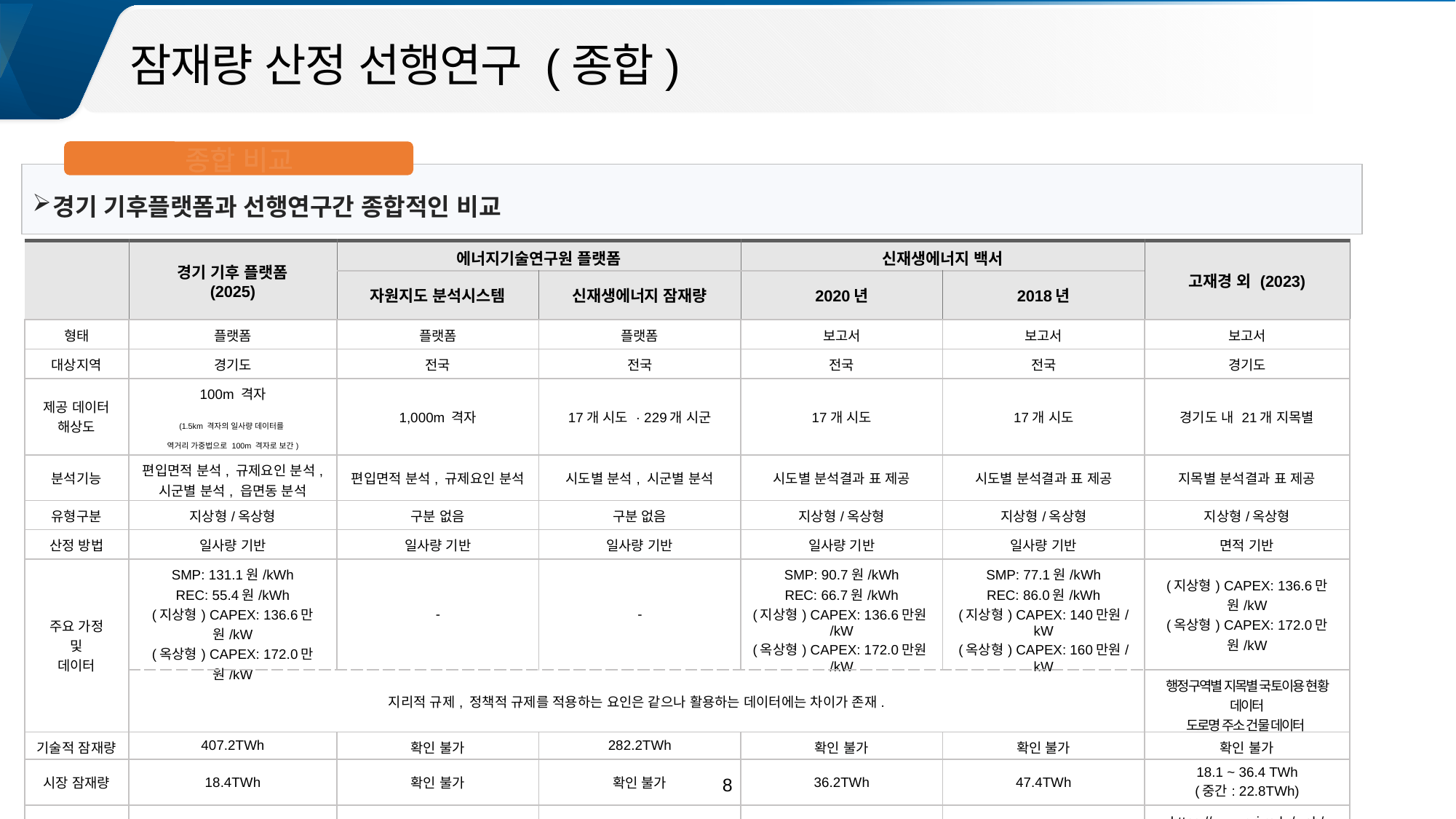

00
잠재량 산정 선행연구 (종합)
종합 비교

경기 기후플랫폼과 선행연구간 종합적인 비교
|  | 경기 기후 플랫폼 (2025) | 에너지기술연구원 플랫폼 |  | 신재생에너지 백서 |  | 고재경 외 (2023) |
| --- | --- | --- | --- | --- | --- | --- |
|  |  | 자원지도 분석시스템 | 신재생에너지 잠재량 | 2020년 | 2018년 |  |
| 형태 | 플랫폼 | 플랫폼 | 플랫폼 | 보고서 | 보고서 | 보고서 |
| 대상지역 | 경기도 | 전국 | 전국 | 전국 | 전국 | 경기도 |
| 제공 데이터 해상도 | 100m 격자 (1.5km 격자의 일사량 데이터를 역거리 가중법으로 100m 격자로 보간) | 1,000m 격자 | 17개 시도 · 229개 시군 | 17개 시도 | 17개 시도 | 경기도 내 21개 지목별 |
| 분석기능 | 편입면적 분석, 규제요인 분석, 시군별 분석, 읍면동 분석 | 편입면적 분석, 규제요인 분석 | 시도별 분석, 시군별 분석 | 시도별 분석결과 표 제공 | 시도별 분석결과 표 제공 | 지목별 분석결과 표 제공 |
| 유형구분 | 지상형/옥상형 | 구분 없음 | 구분 없음 | 지상형/옥상형 | 지상형/옥상형 | 지상형/옥상형 |
| 산정 방법 | 일사량 기반 | 일사량 기반 | 일사량 기반 | 일사량 기반 | 일사량 기반 | 면적 기반 |
| 주요 가정 및 데이터 | SMP: 131.1원/kWh REC: 55.4원/kWh (지상형) CAPEX: 136.6만원/kW (옥상형) CAPEX: 172.0만원/kW | - | - | SMP: 90.7원/kWh REC: 66.7원/kWh (지상형) CAPEX: 136.6만원/kW (옥상형) CAPEX: 172.0만원/kW | SMP: 77.1원/kWh REC: 86.0원/kWh (지상형) CAPEX: 140만원/kW (옥상형) CAPEX: 160만원/kW | (지상형) CAPEX: 136.6만원/kW (옥상형) CAPEX: 172.0만원/kW |
|  | 지리적 규제, 정책적 규제를 적용하는 요인은 같으나 활용하는 데이터에는 차이가 존재. |  |  |  |  | 행정구역별 지목별 국토이용 현황 데이터 도로명 주소 건물 데이터 |
| 기술적 잠재량 | 407.2TWh | 확인 불가 | 282.2TWh | 확인 불가 | 확인 불가 | 확인 불가 |
| 시장 잠재량 | 18.4TWh | 확인 불가 | 확인 불가 | 36.2TWh | 47.4TWh | 18.1 ~ 36.4 TWh (중간: 22.8TWh) |
| URL | Open 예정 | https://kier-solar.org/user/gis/map/sl | https://kier-solar.org/user/potential/energy | https://www.knrec.or.kr/biz/pds/pds/view.do?no=326 | https://www.knrec.or.kr/biz/pds/pds/view.do?no=291 | https://www.gri.re.kr/web/contents/resreport.do?schM=view&schPrjType=ALL&schProjectNo=20230061&schBookResultNo=15296 |